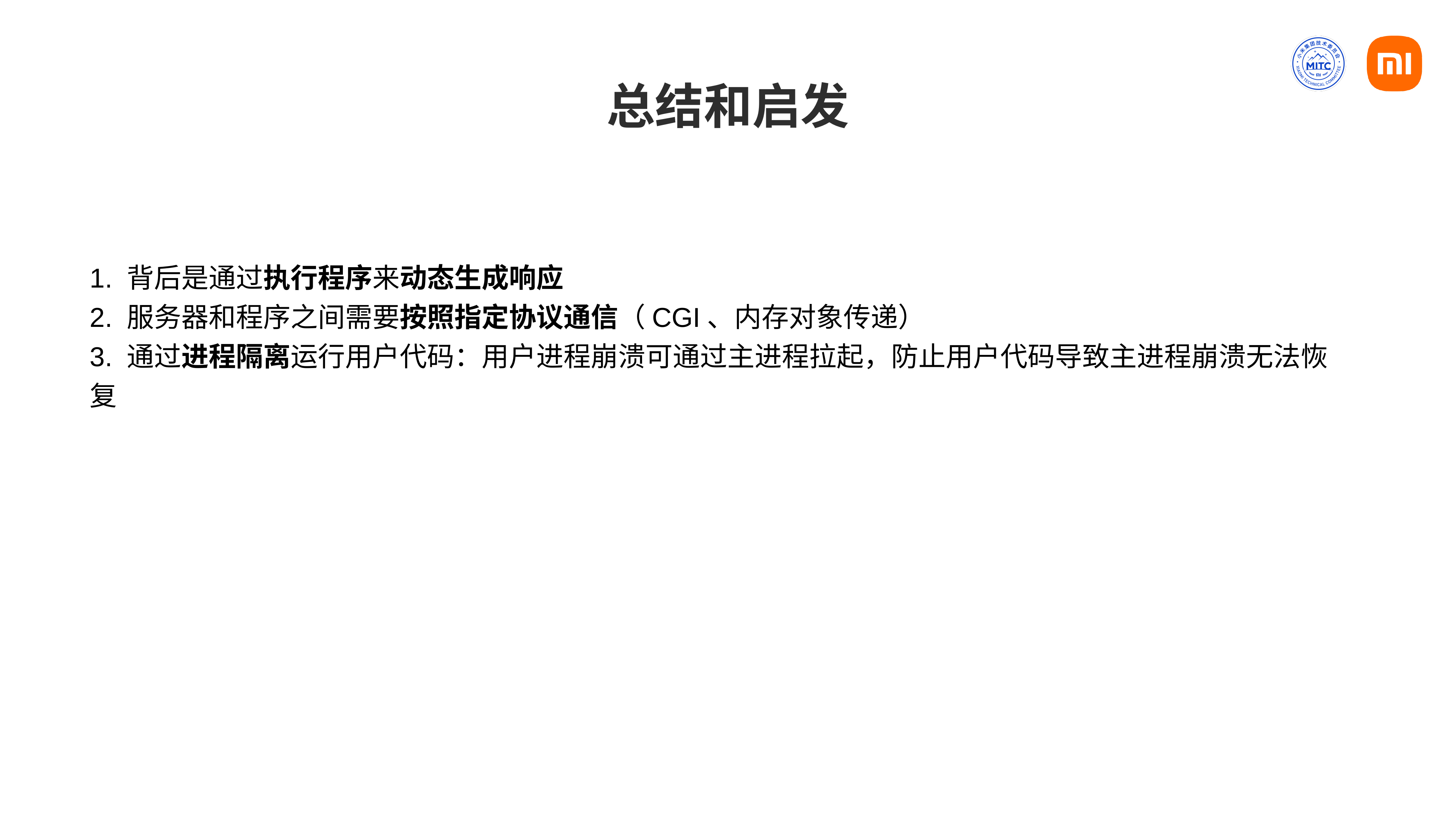

# 总结和启发
1. 背后是通过执行程序来动态生成响应
2. 服务器和程序之间需要按照指定协议通信（CGI、内存对象传递）
3. 通过进程隔离运行用户代码：用户进程崩溃可通过主进程拉起，防止用户代码导致主进程崩溃无法恢复